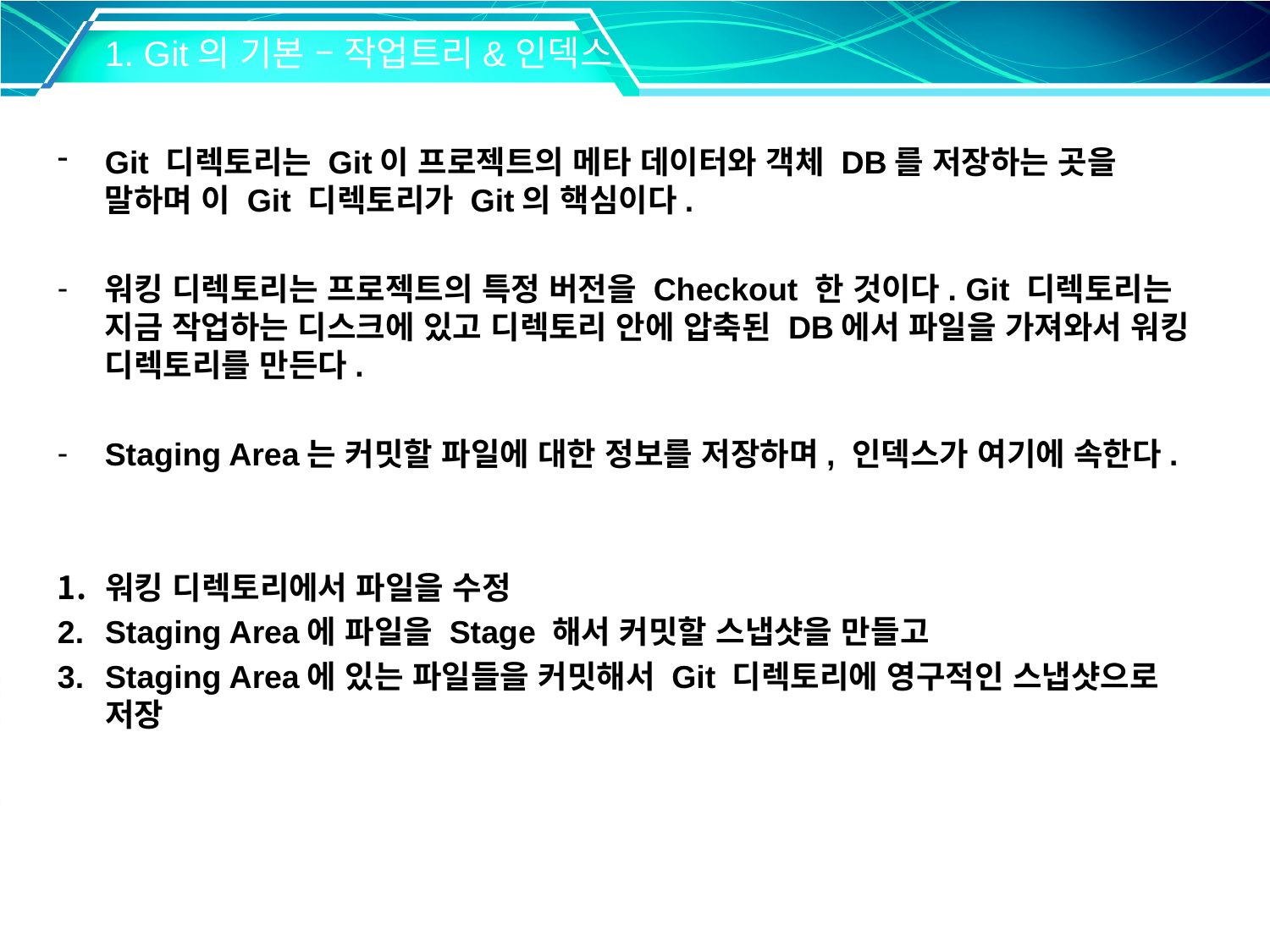

1. Git의 기본 – 작업트리&인덱스
Git 디렉토리는 Git이 프로젝트의 메타 데이터와 객체 DB를 저장하는 곳을 말하며 이 Git 디렉토리가 Git의 핵심이다.

워킹 디렉토리는 프로젝트의 특정 버전을 Checkout 한 것이다. Git 디렉토리는 지금 작업하는 디스크에 있고 디렉토리 안에 압축된 DB에서 파일을 가져와서 워킹 디렉토리를 만든다.

Staging Area는 커밋할 파일에 대한 정보를 저장하며, 인덱스가 여기에 속한다.

워킹 디렉토리에서 파일을 수정
Staging Area에 파일을 Stage 해서 커밋할 스냅샷을 만들고
Staging Area에 있는 파일들을 커밋해서 Git 디렉토리에 영구적인 스냅샷으로 저장